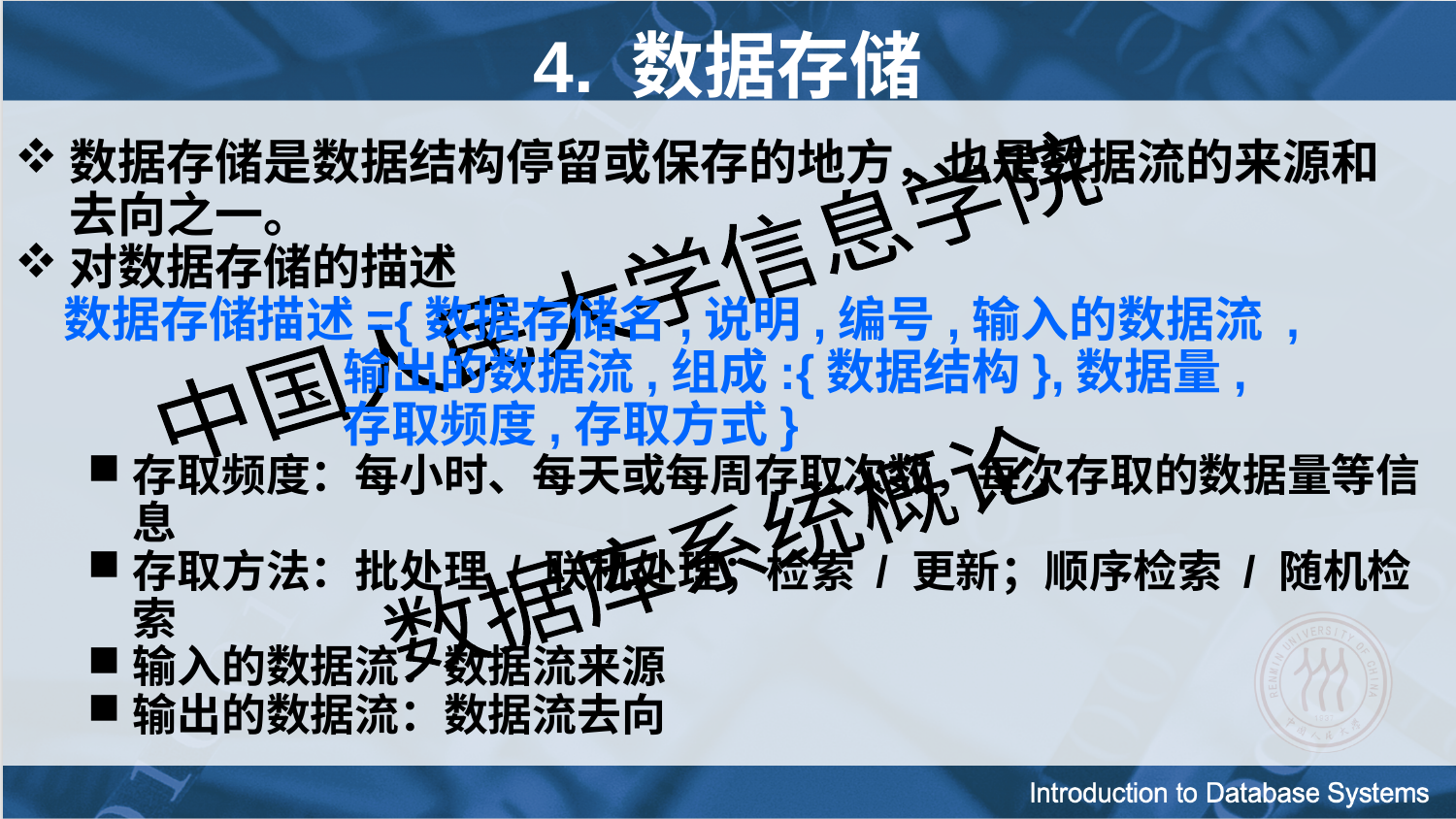

4. 数据存储
数据存储是数据结构停留或保存的地方，也是数据流的来源和去向之一。
对数据存储的描述
　数据存储描述={数据存储名,说明,编号,输入的数据流 ,
                             输出的数据流,组成:{数据结构},数据量,
                             存取频度,存取方式}
存取频度：每小时、每天或每周存取次数，每次存取的数据量等信息
存取方法：批处理 / 联机处理；检索 / 更新；顺序检索 / 随机检索
输入的数据流：数据流来源
输出的数据流：数据流去向